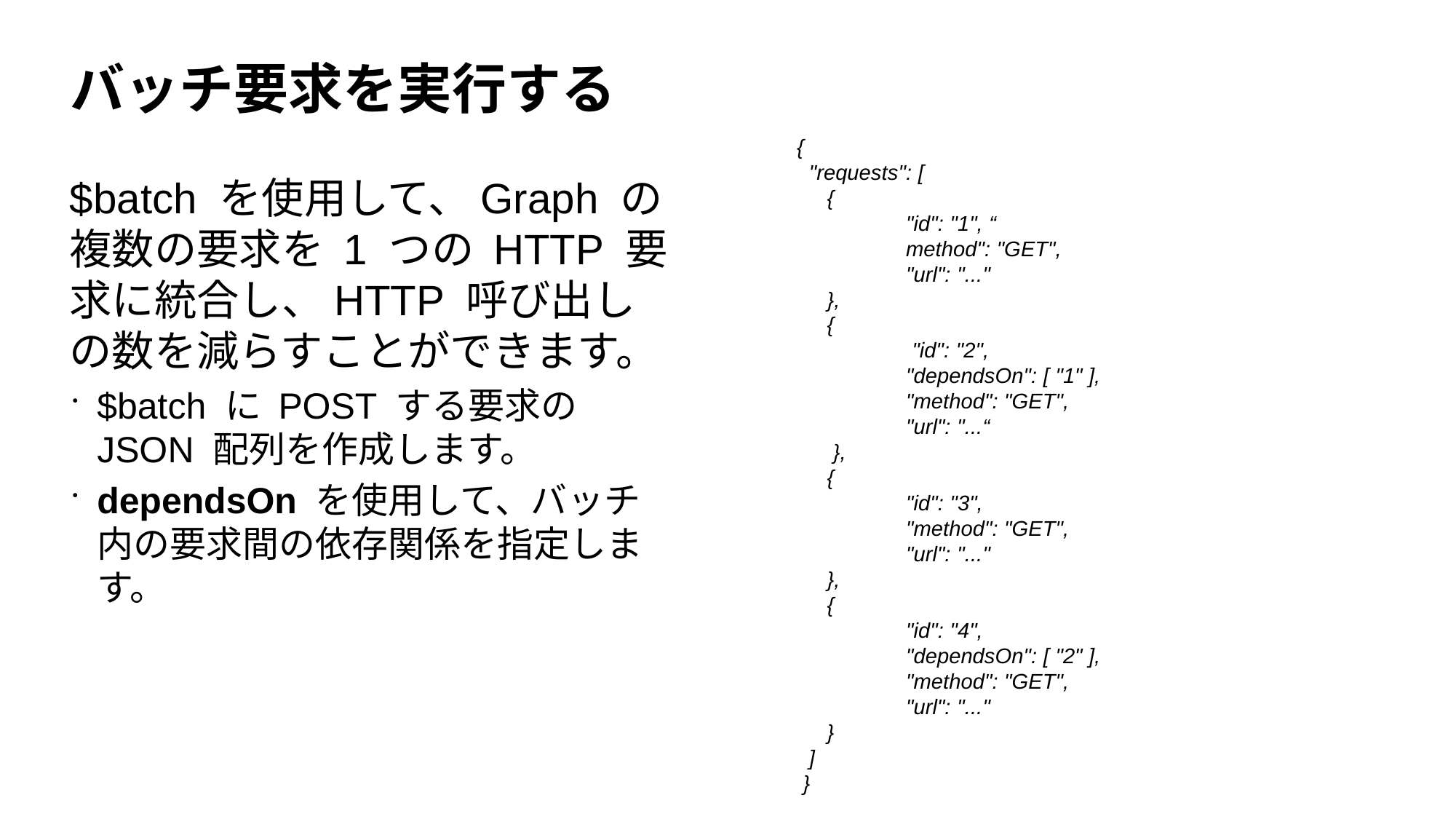

# バッチ要求を実行する
{
  "requests": [
     {
	"id": "1", “
	method": "GET",
	"url": "..."
     },
     {
	 "id": "2",
	"dependsOn": [ "1" ],
	"method": "GET",
	"url": "...“
      },
     {
	"id": "3",
	"method": "GET",
	"url": "..."
     },
     {
	"id": "4",
	"dependsOn": [ "2" ],
	"method": "GET",
	"url": "..."
     }
  ]
 }
$batch を使用して、Graph の複数の要求を 1 つの HTTP 要求に統合し、HTTP 呼び出しの数を減らすことができます。
$batch に POST する要求の JSON 配列を作成します。
dependsOn を使用して、バッチ内の要求間の依存関係を指定します。